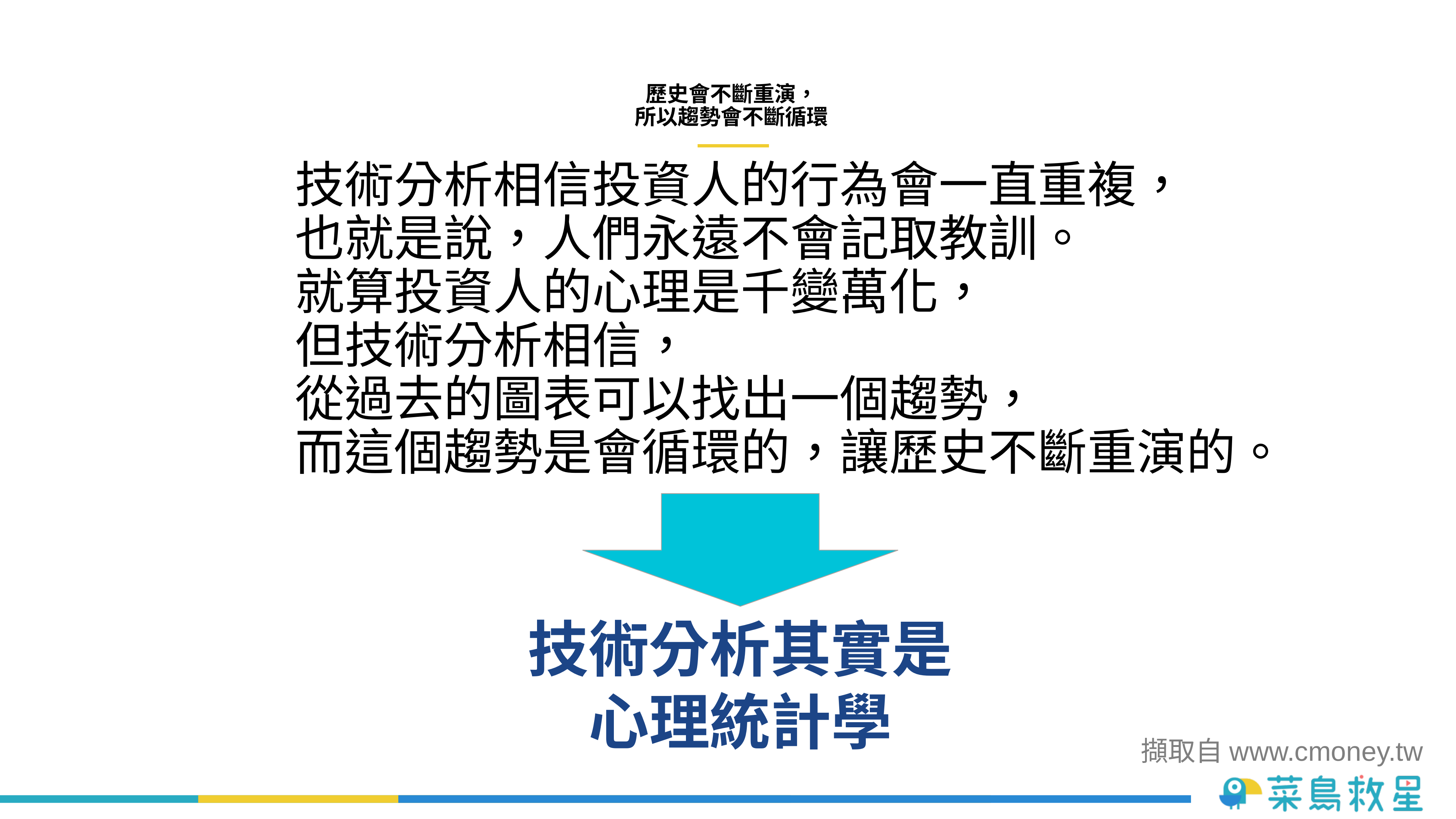

# 歷史會不斷重演， 所以趨勢會不斷循環
技術分析相信投資人的行為會一直重複，
也就是說，人們永遠不會記取教訓。
就算投資人的心理是千變萬化，
但技術分析相信，
從過去的圖表可以找出一個趨勢，
而這個趨勢是會循環的，讓歷史不斷重演的。

擷取自www.cmoney.tw
技術分析其實是
心理統計學